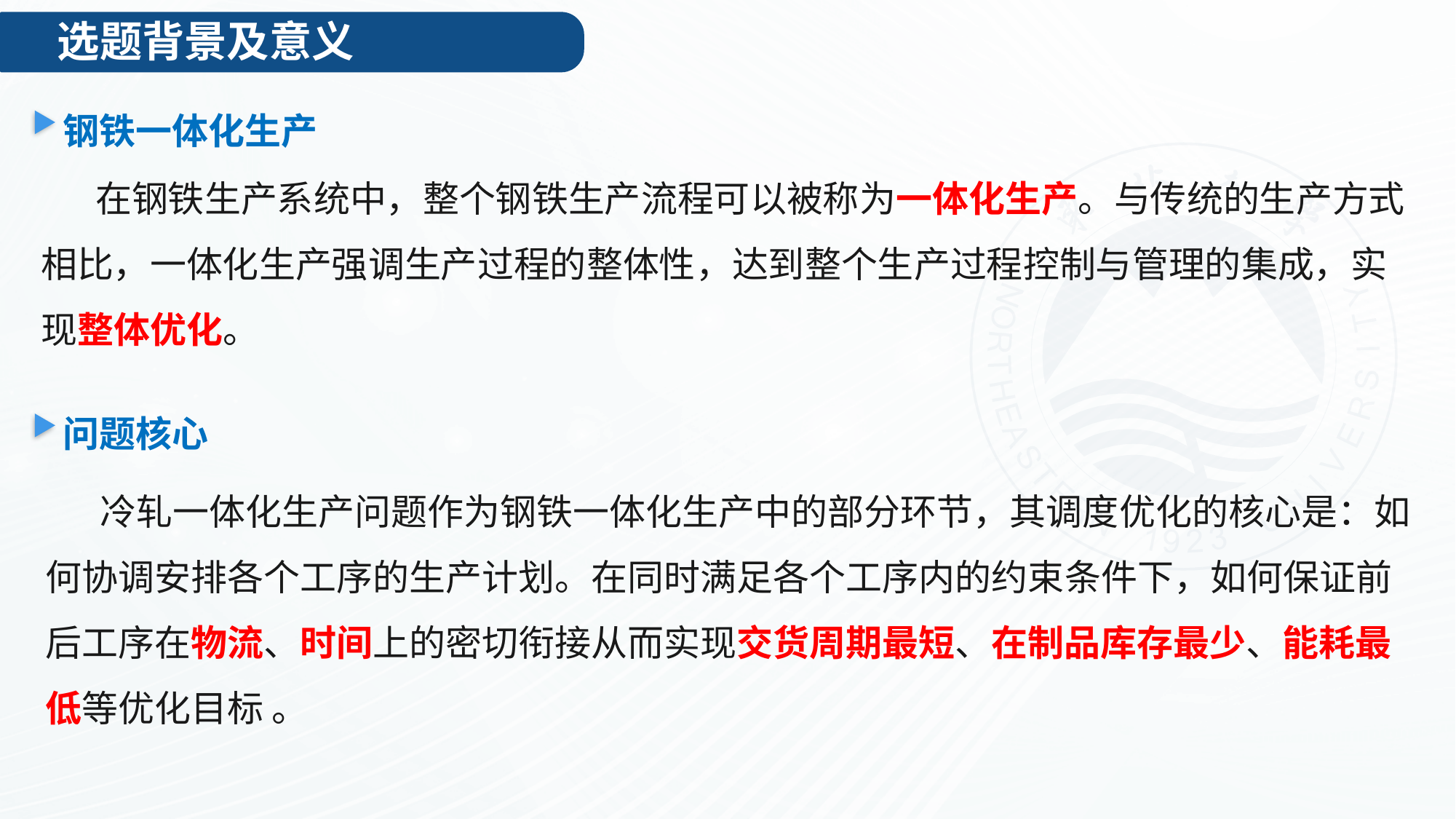

选题背景及意义
钢铁一体化生产

在钢铁生产系统中，整个钢铁生产流程可以被称为一体化生产。与传统的生产方式相比，一体化生产强调生产过程的整体性，达到整个生产过程控制与管理的集成，实现整体优化。
问题核心

冷轧一体化生产问题作为钢铁一体化生产中的部分环节，其调度优化的核心是：如何协调安排各个工序的生产计划。在同时满足各个工序内的约束条件下，如何保证前后工序在物流、时间上的密切衔接从而实现交货周期最短、在制品库存最少、能耗最低等优化目标 。